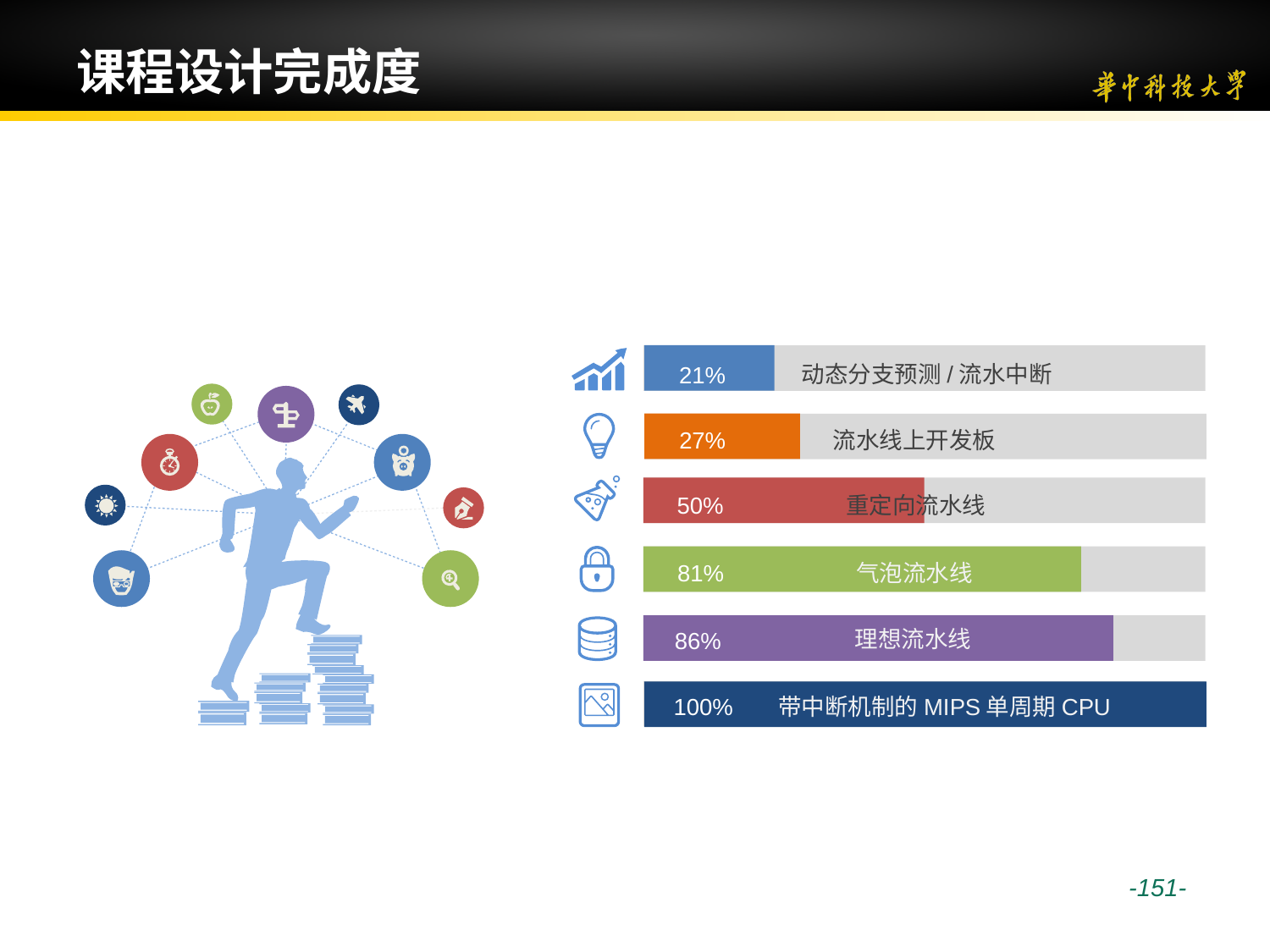

# 课程设计完成度

21%

动态分支预测/流水中断

27%

流水线上开发板

50%

重定向流水线
81%

气泡流水线
理想流水线
86%

100%

带中断机制的MIPS单周期CPU

 -151-